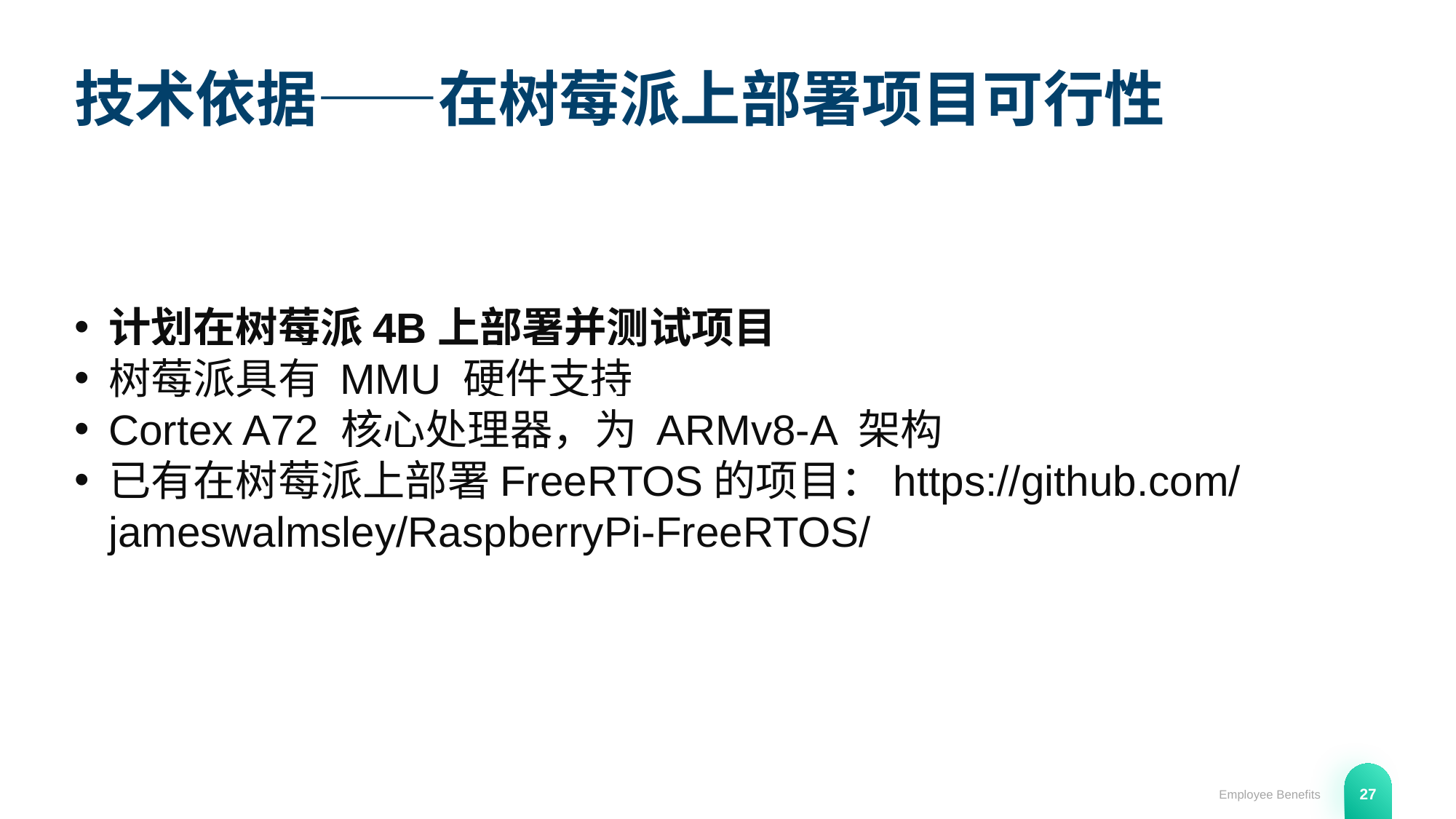

# 技术依据——在树莓派上部署项目可行性
计划在树莓派4B上部署并测试项目
树莓派具有 MMU 硬件支持
Cortex A72 核心处理器，为 ARMv8-A 架构
已有在树莓派上部署FreeRTOS的项目：https://github.com/jameswalmsley/RaspberryPi-FreeRTOS/